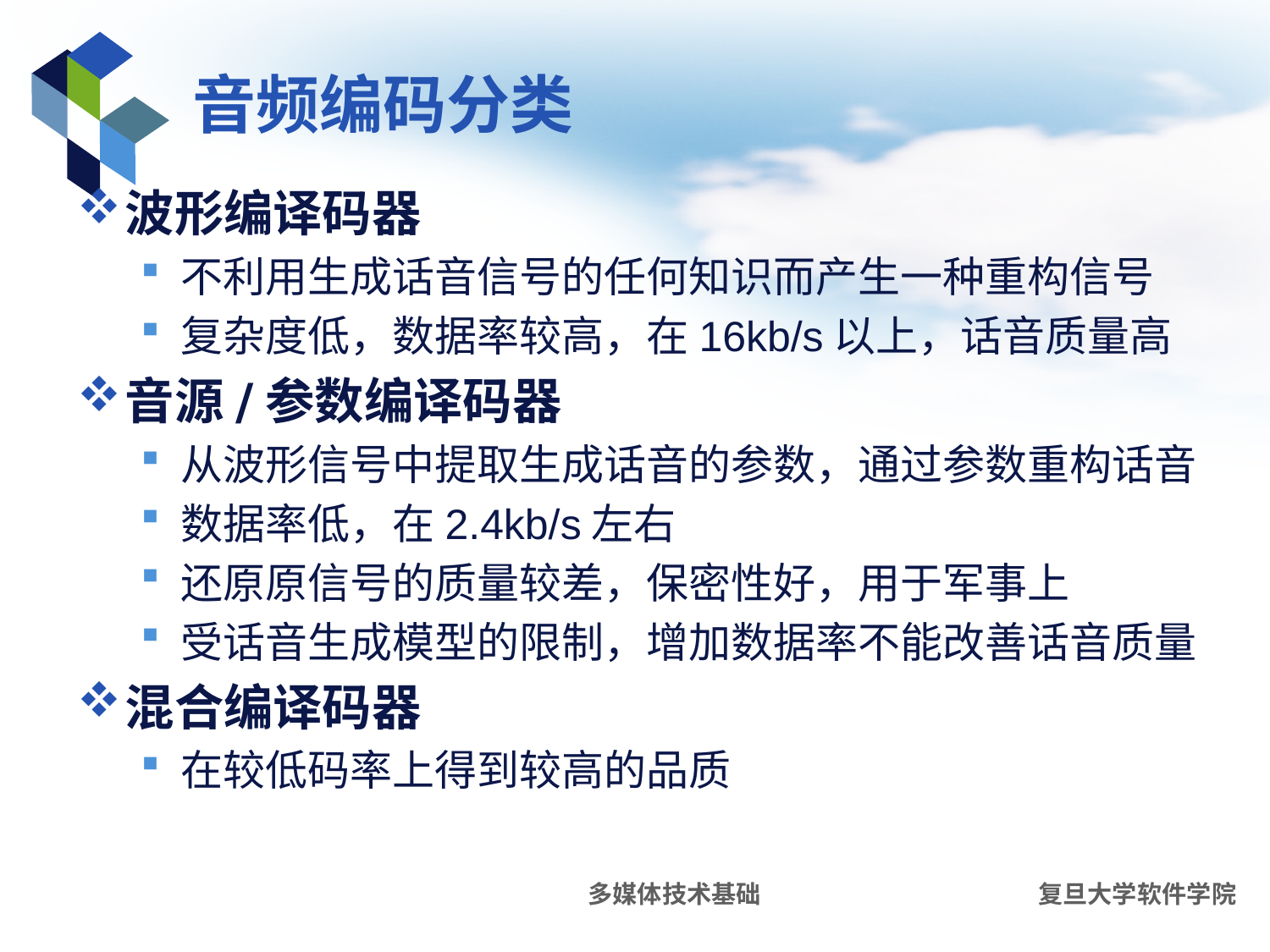

# 音频编码分类
波形编译码器
不利用生成话音信号的任何知识而产生一种重构信号
复杂度低，数据率较高，在16kb/s以上，话音质量高
音源/参数编译码器
从波形信号中提取生成话音的参数，通过参数重构话音
数据率低，在2.4kb/s左右
还原原信号的质量较差，保密性好，用于军事上
受话音生成模型的限制，增加数据率不能改善话音质量
混合编译码器
在较低码率上得到较高的品质
多媒体技术基础